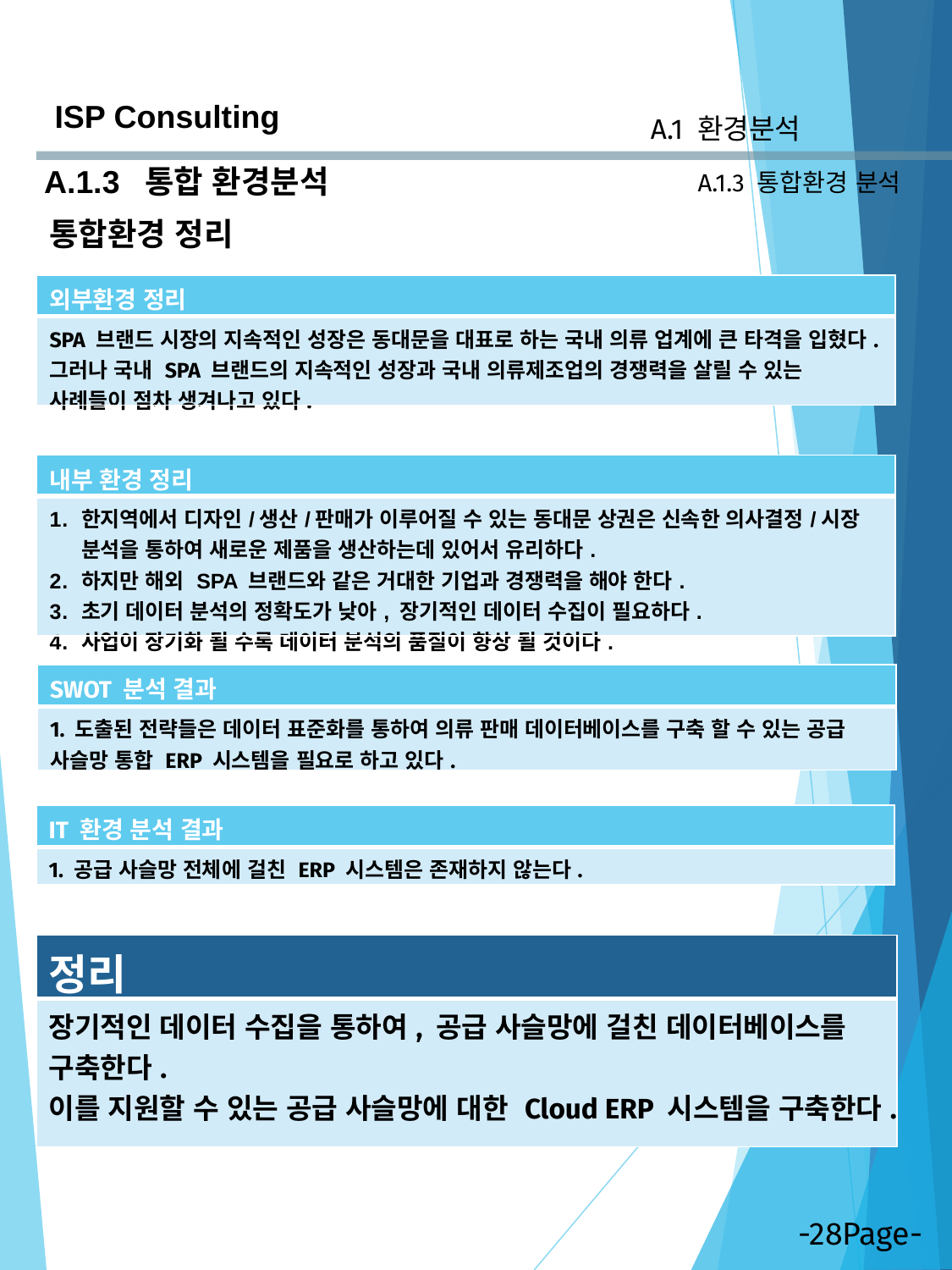

ISP Consulting
A.1 환경분석
A.1.3  통합 환경분석
A.1.3 통합환경 분석
통합환경 정리
| 외부환경 정리 |
| --- |
| SPA 브랜드 시장의 지속적인 성장은 동대문을 대표로 하는 국내 의류 업계에 큰 타격을 입혔다. 그러나 국내 SPA 브랜드의 지속적인 성장과 국내 의류제조업의 경쟁력을 살릴 수 있는 사례들이 점차 생겨나고 있다. |
| 내부 환경 정리 |
| --- |
| 한지역에서 디자인/생산/판매가 이루어질 수 있는 동대문 상권은 신속한 의사결정/시장 분석을 통하여 새로운 제품을 생산하는데 있어서 유리하다. 하지만 해외 SPA 브랜드와 같은 거대한 기업과 경쟁력을 해야 한다. 초기 데이터 분석의 정확도가 낮아, 장기적인 데이터 수집이 필요하다. 사업이 장기화 될 수록 데이터 분석의 품질이 향상 될 것이다. |
| SWOT 분석 결과 |
| --- |
| 1. 도출된 전략들은 데이터 표준화를 통하여 의류 판매 데이터베이스를 구축 할 수 있는 공급 사슬망 통합 ERP 시스템을 필요로 하고 있다. |
| IT 환경 분석 결과 |
| --- |
| 1. 공급 사슬망 전체에 걸친 ERP 시스템은 존재하지 않는다. |
| 정리 |
| --- |
| 장기적인 데이터 수집을 통하여, 공급 사슬망에 걸친 데이터베이스를 구축한다. 이를 지원할 수 있는 공급 사슬망에 대한 Cloud ERP 시스템을 구축한다. |
-28Page-